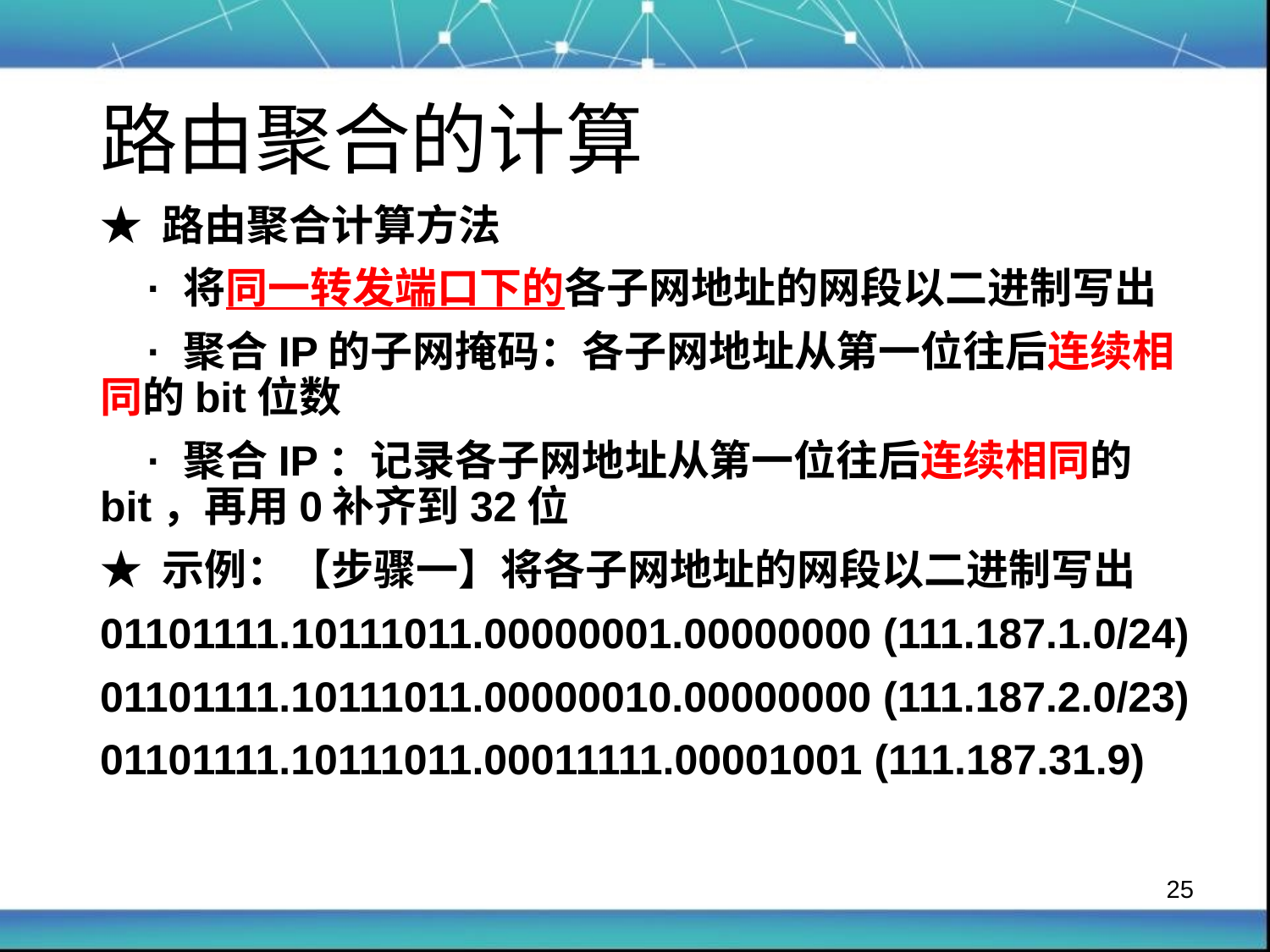

路由聚合的计算
★ 路由聚合计算方法
    · 将同一转发端口下的各子网地址的网段以二进制写出
    · 聚合IP的子网掩码：各子网地址从第一位往后连续相同的bit位数
    · 聚合IP：记录各子网地址从第一位往后连续相同的bit，再用0补齐到32位
★ 示例：【步骤一】将各子网地址的网段以二进制写出
01101111.10111011.00000001.00000000 (111.187.1.0/24)
01101111.10111011.00000010.00000000 (111.187.2.0/23)
01101111.10111011.00011111.00001001 (111.187.31.9)

25